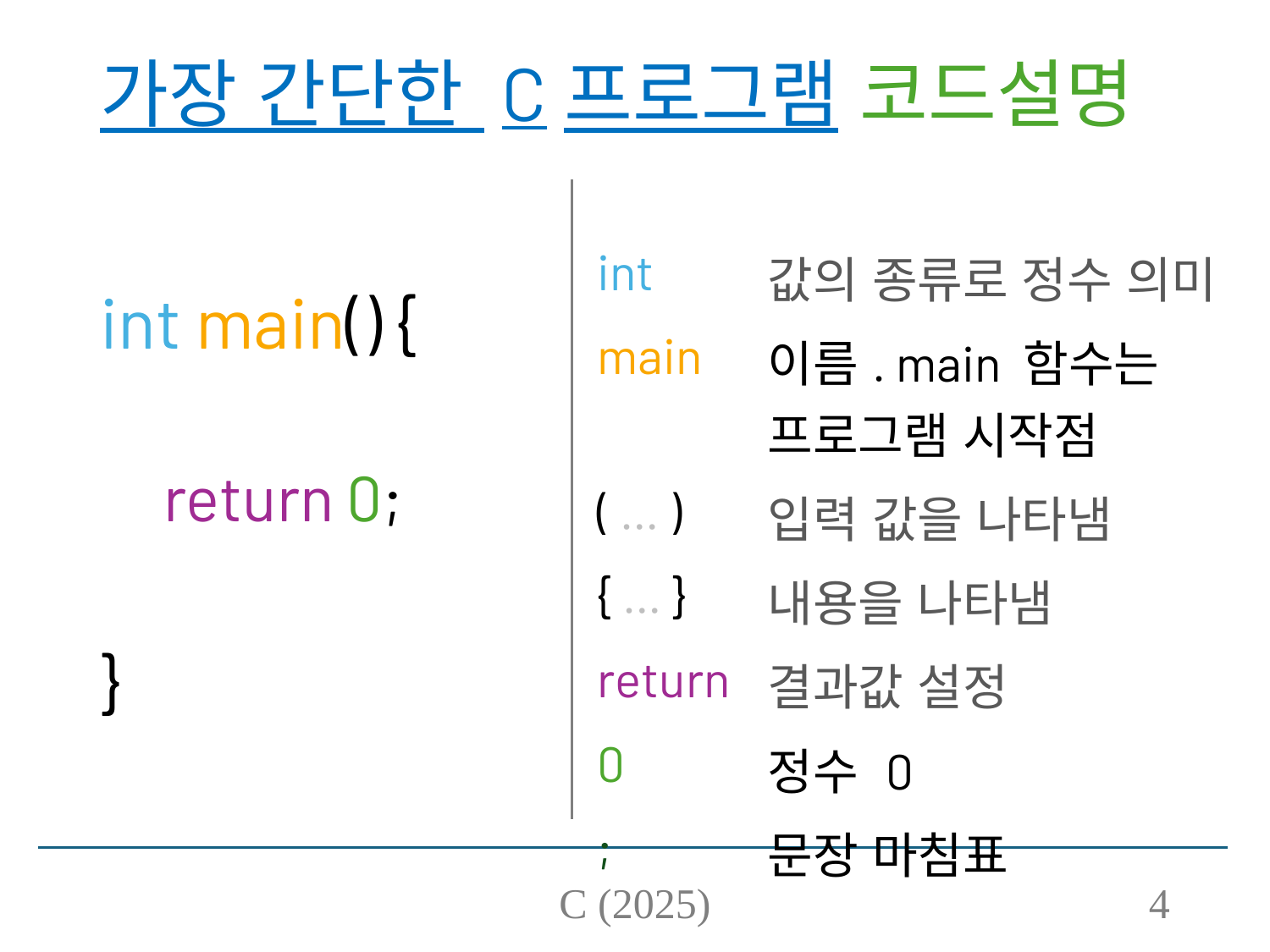

# 가장 간단한 C프로그램 코드설명

int main() {

return 0;

}
| int | 값의 종류로 정수 의미 |
| --- | --- |
| main | 이름. main 함수는 프로그램 시작점 |
| ( … ) | 입력 값을 나타냄 |
| { … } | 내용을 나타냄 |
| return | 결과값 설정 |
| 0 | 정수 0 |
| ; | 문장 마침표 |
C (2025)
4